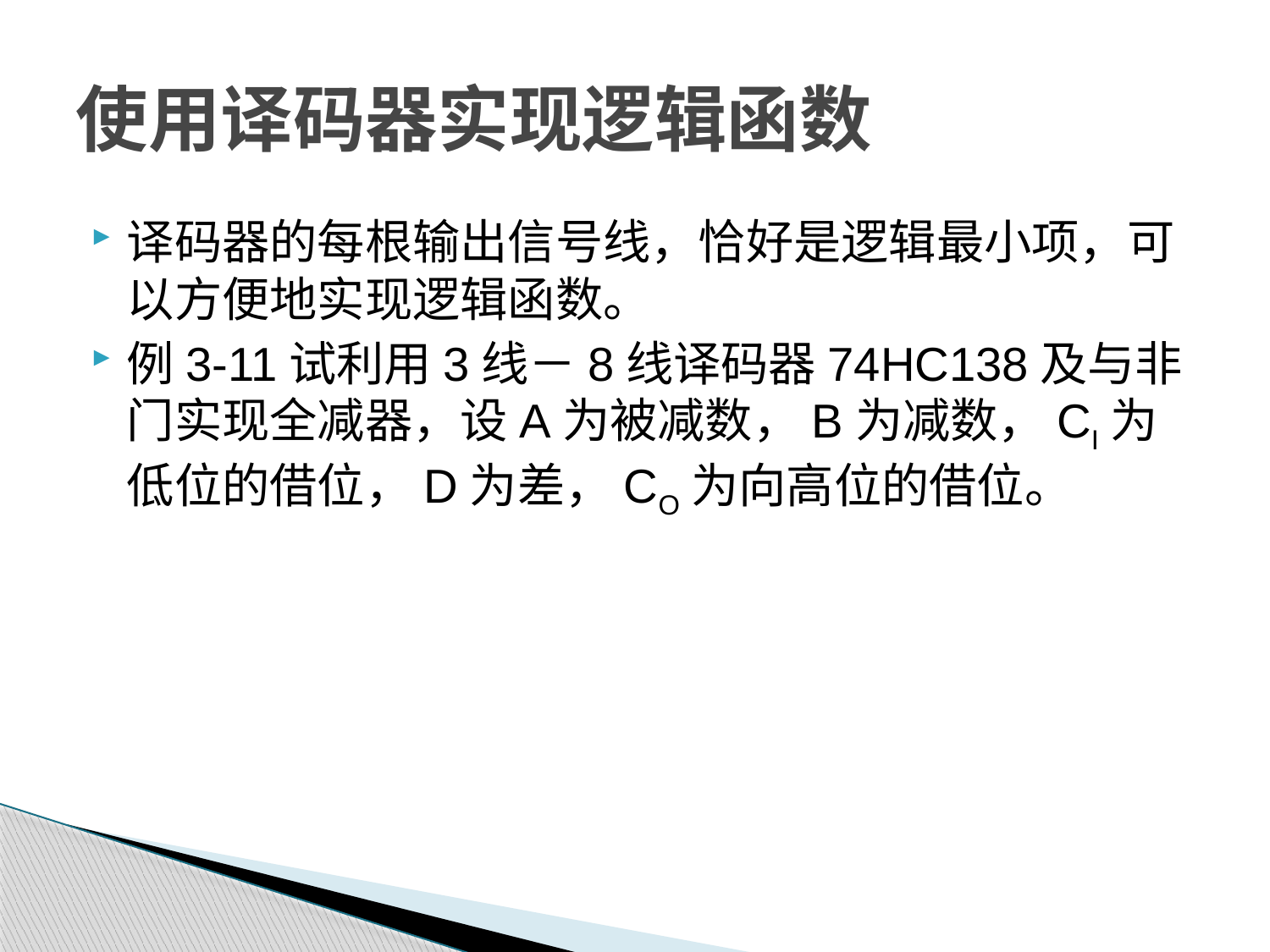

# 使用译码器实现逻辑函数
译码器的每根输出信号线，恰好是逻辑最小项，可以方便地实现逻辑函数。
例3-11试利用3线－8线译码器74HC138及与非门实现全减器，设A为被减数，B为减数，CI为低位的借位，D为差，CO为向高位的借位。